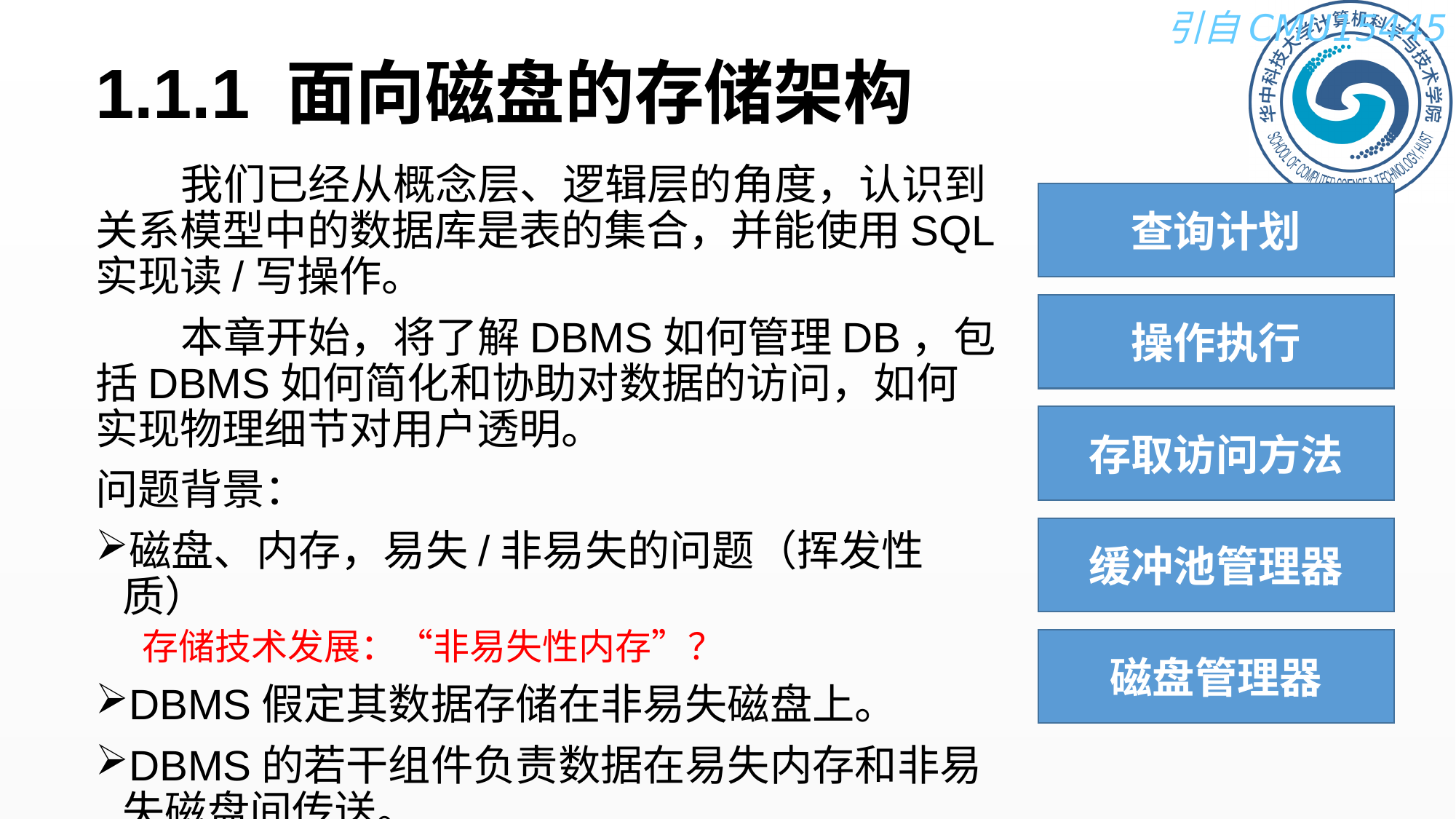

# 1.1.1 面向磁盘的存储架构
        我们已经从概念层、逻辑层的角度，认识到关系模型中的数据库是表的集合，并能使用SQL实现读/写操作。
        本章开始，将了解DBMS如何管理DB，包括DBMS如何简化和协助对数据的访问，如何实现物理细节对用户透明。
问题背景：
磁盘、内存，易失/非易失的问题（挥发性质）
存储技术发展：“非易失性内存”？
DBMS假定其数据存储在非易失磁盘上。
DBMS的若干组件负责数据在易失内存和非易失磁盘间传送。

查询计划
操作执行
存取访问方法
缓冲池管理器
磁盘管理器
5